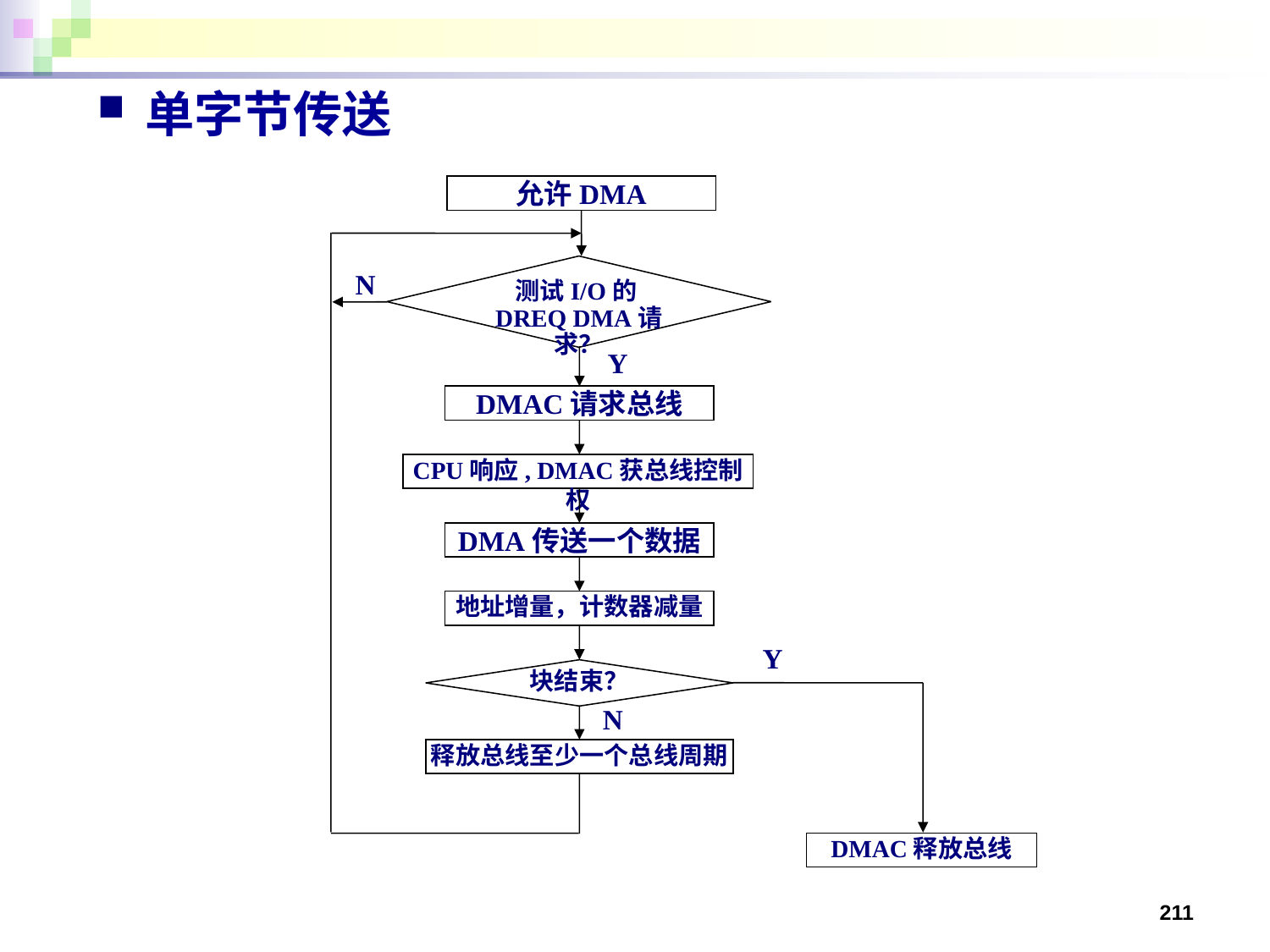

单字节传送
允许DMA

测试I/O的DREQ DMA请求？
N

Y
DMAC请求总线

CPU响应, DMAC获总线控制权

DMA传送一个数据

地址增量，计数器减量

Y
块结束？

N
释放总线至少一个总线周期

DMAC释放总线

211